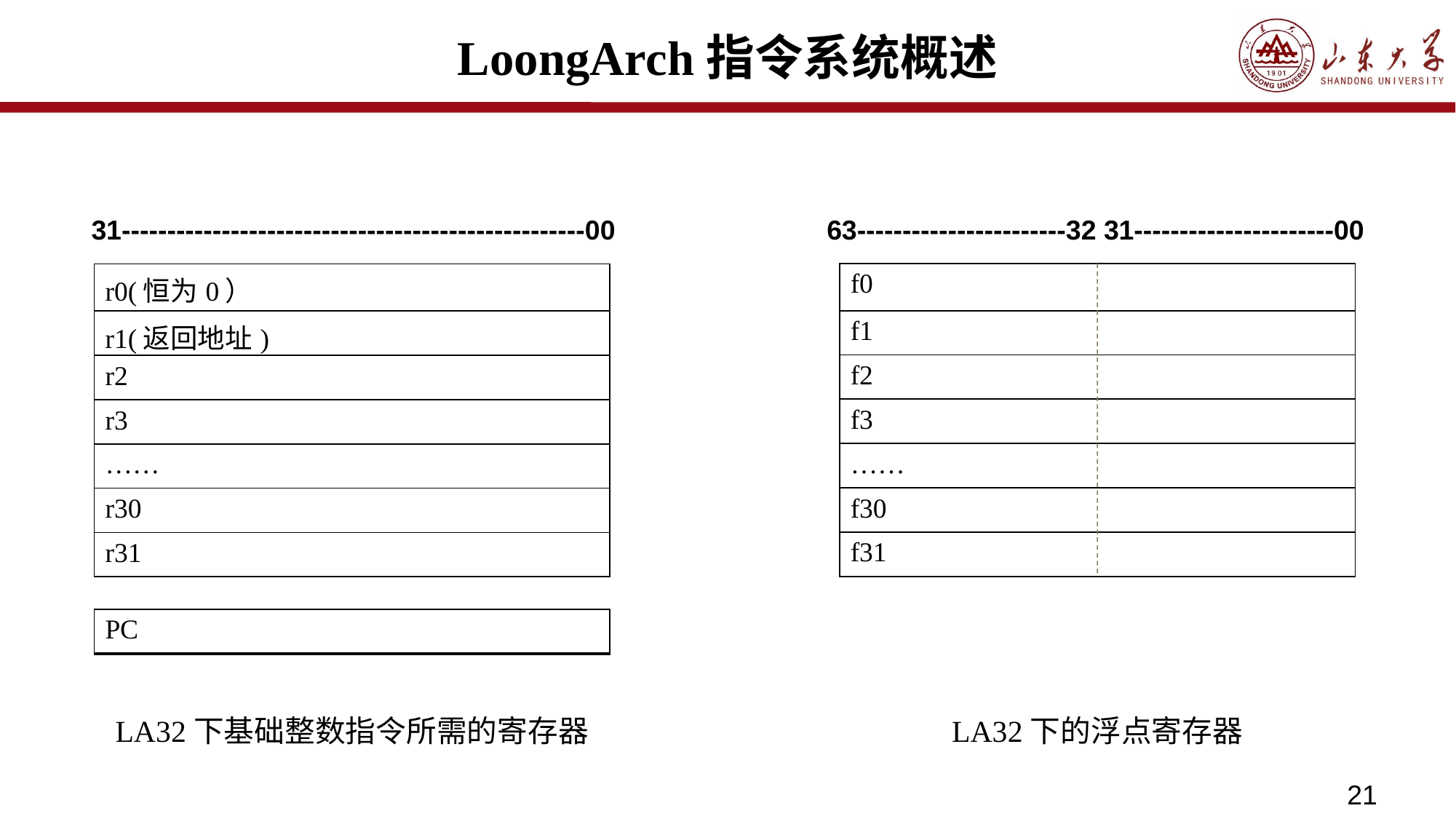

# LoongArch指令系统概述

| 31---------------------------------------------------00 |
| --- |
| 63-----------------------32 31----------------------00 |
| --- |
| f0 |
| --- |
| f1 |
| f2 |
| f3 |
| …… |
| f30 |
| f31 |
| r0(恒为0） |
| --- |
| r1(返回地址) |
| r2 |
| r3 |
| …… |
| r30 |
| r31 |
| PC |
| --- |
LA32下基础整数指令所需的寄存器
LA32下的浮点寄存器
21